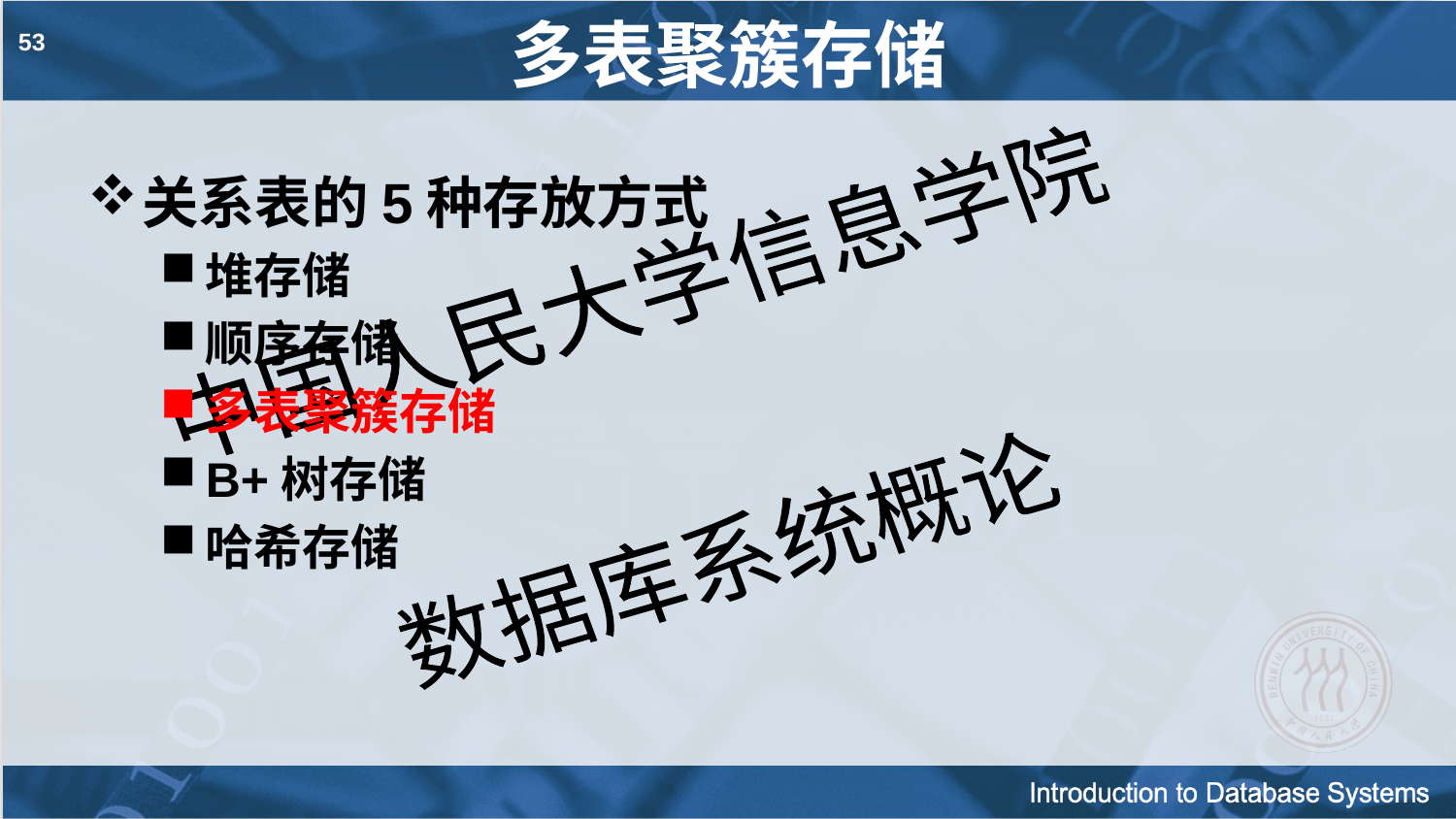

# 多表聚簇存储
53
关系表的5种存放方式
堆存储
顺序存储
多表聚簇存储
B+树存储
哈希存储